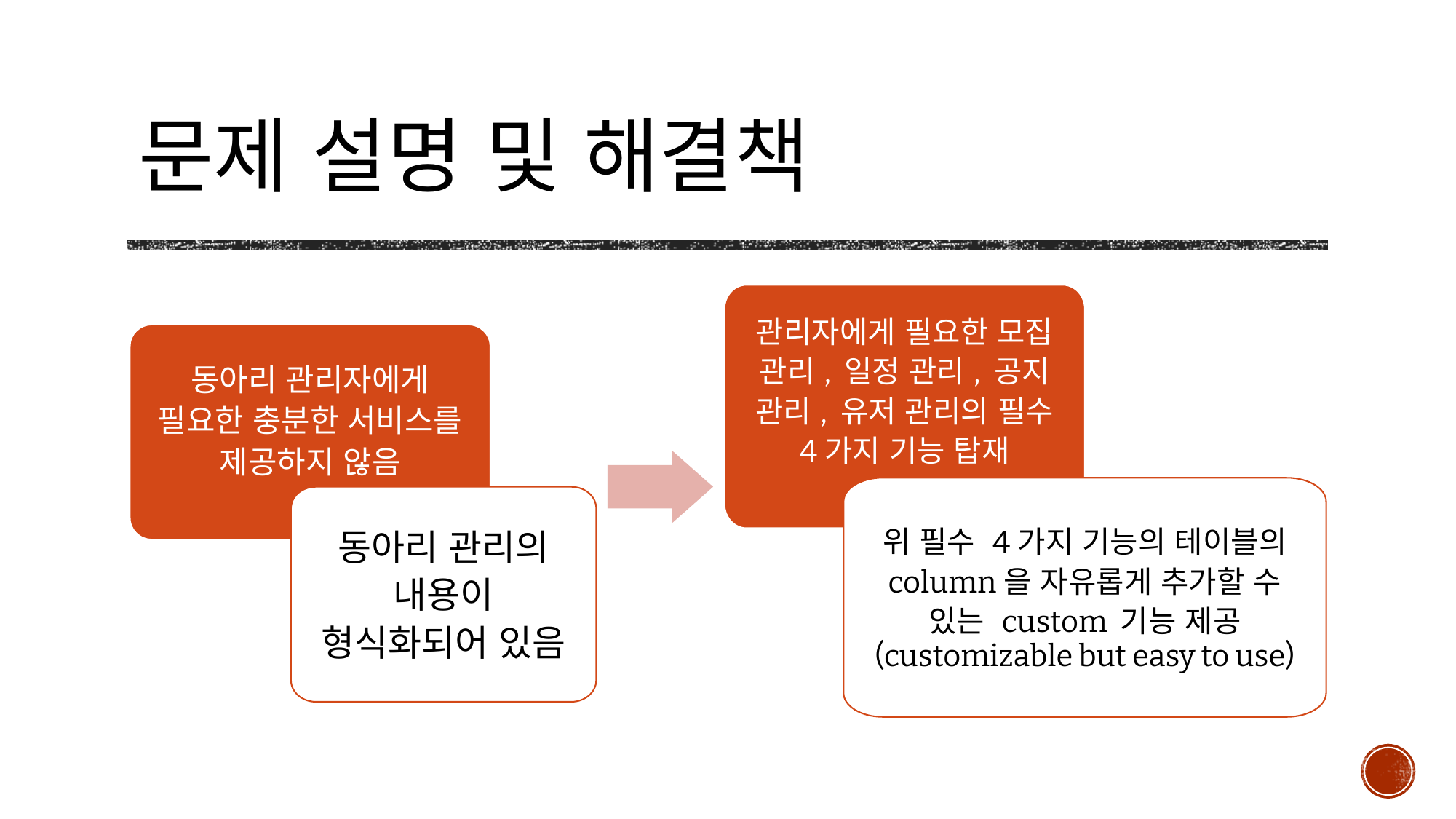

# 문제 설명 및 해결책

관리자에게 필요한 모집 관리, 일정 관리, 공지 관리, 유저 관리의 필수 4가지 기능 탑재
동아리 관리자에게 필요한 충분한 서비스를 제공하지 않음

위 필수 4가지 기능의 테이블의 column을 자유롭게 추가할 수 있는 custom 기능 제공
(customizable but easy to use)
동아리 관리의 내용이 형식화되어 있음